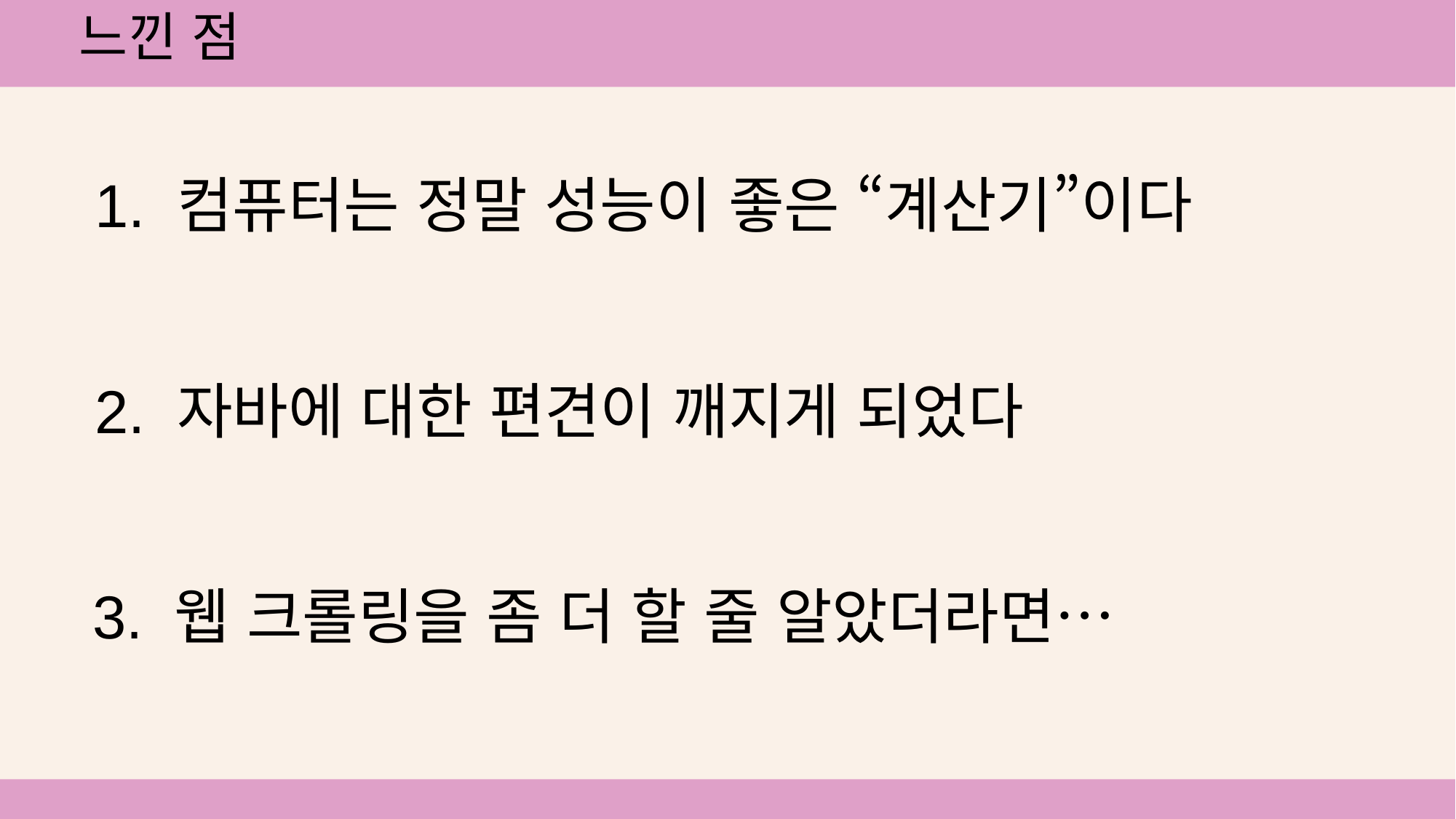

# 느낀 점
1. 컴퓨터는 정말 성능이 좋은 “계산기”이다
2. 자바에 대한 편견이 깨지게 되었다
3. 웹 크롤링을 좀 더 할 줄 알았더라면…